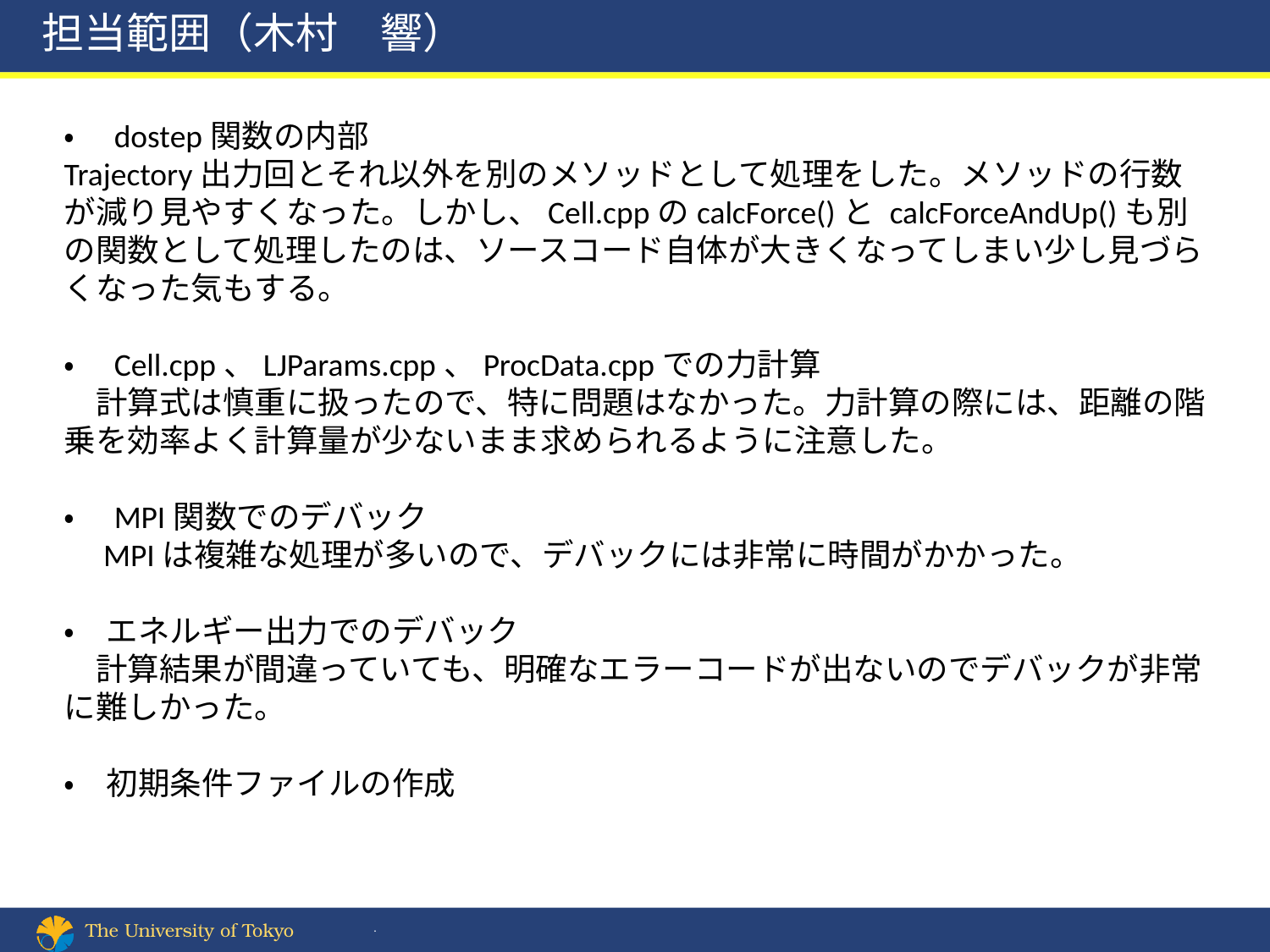

担当範囲（木村　響）
・　dostep関数の内部
Trajectory出力回とそれ以外を別のメソッドとして処理をした。メソッドの行数が減り見やすくなった。しかし、Cell.cppのcalcForce()と calcForceAndUp()も別の関数として処理したのは、ソースコード自体が大きくなってしまい少し見づらくなった気もする。

・　Cell.cpp、LJParams.cpp、ProcData.cppでの力計算
　計算式は慎重に扱ったので、特に問題はなかった。力計算の際には、距離の階乗を効率よく計算量が少ないまま求められるように注意した。

・　MPI関数でのデバック
　MPIは複雑な処理が多いので、デバックには非常に時間がかかった。

・　エネルギー出力でのデバック
　計算結果が間違っていても、明確なエラーコードが出ないのでデバックが非常に難しかった。

・　初期条件ファイルの作成

.